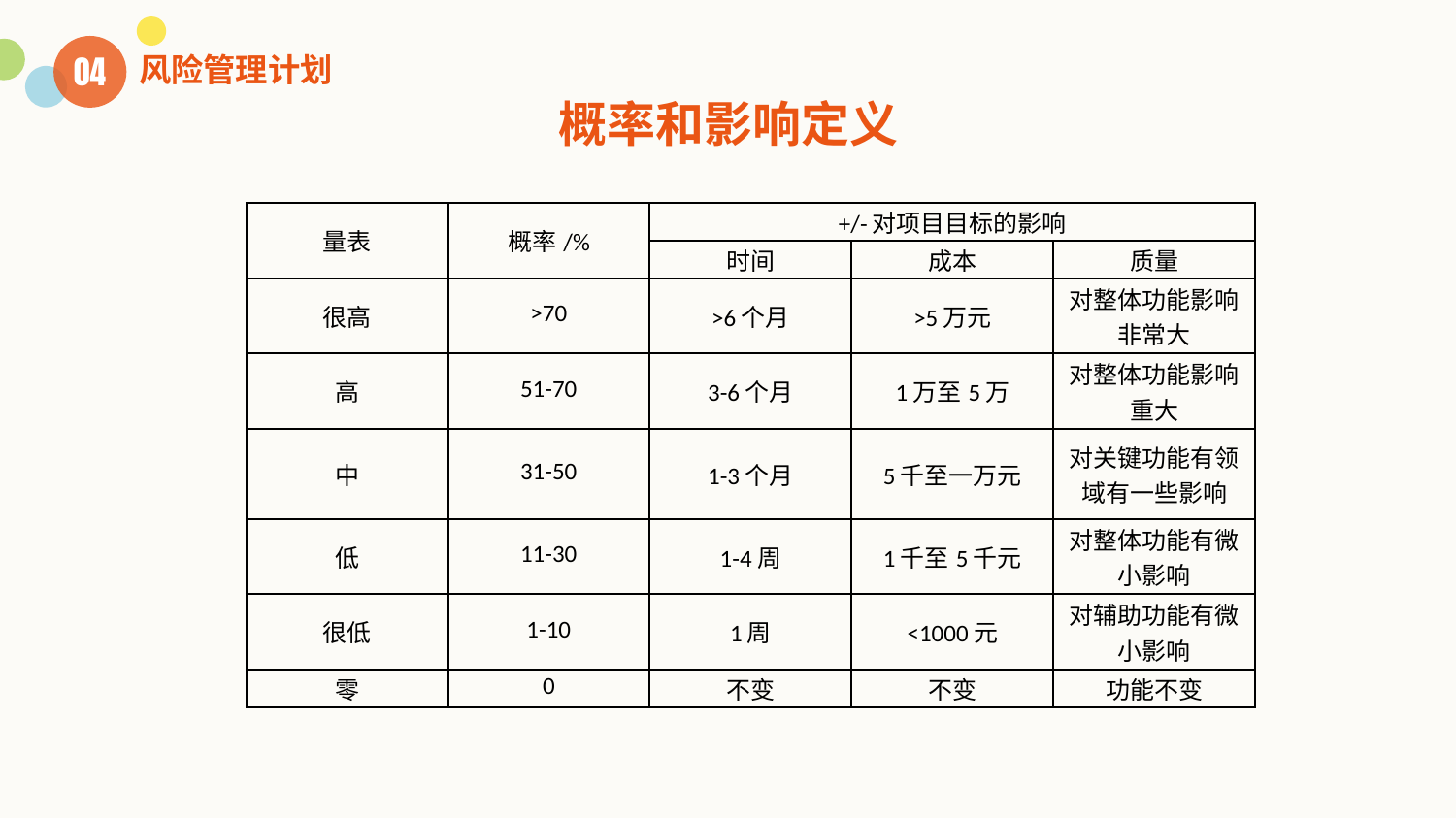

风险管理计划
04

概率和影响定义
| 量表 | 概率/% | +/-对项目目标的影响 |  |  |
| --- | --- | --- | --- | --- |
|  |  | 时间 | 成本 | 质量 |
| 很高 | >70 | >6个月 | >5万元 | 对整体功能影响非常大 |
| 高 | 51-70 | 3-6个月 | 1万至5万 | 对整体功能影响重大 |
| 中 | 31-50 | 1-3个月 | 5千至一万元 | 对关键功能有领域有一些影响 |
| 低 | 11-30 | 1-4周 | 1千至5千元 | 对整体功能有微小影响 |
| 很低 | 1-10 | 1周 | <1000元 | 对辅助功能有微小影响 |
| 零 | 0 | 不变 | 不变 | 功能不变 |